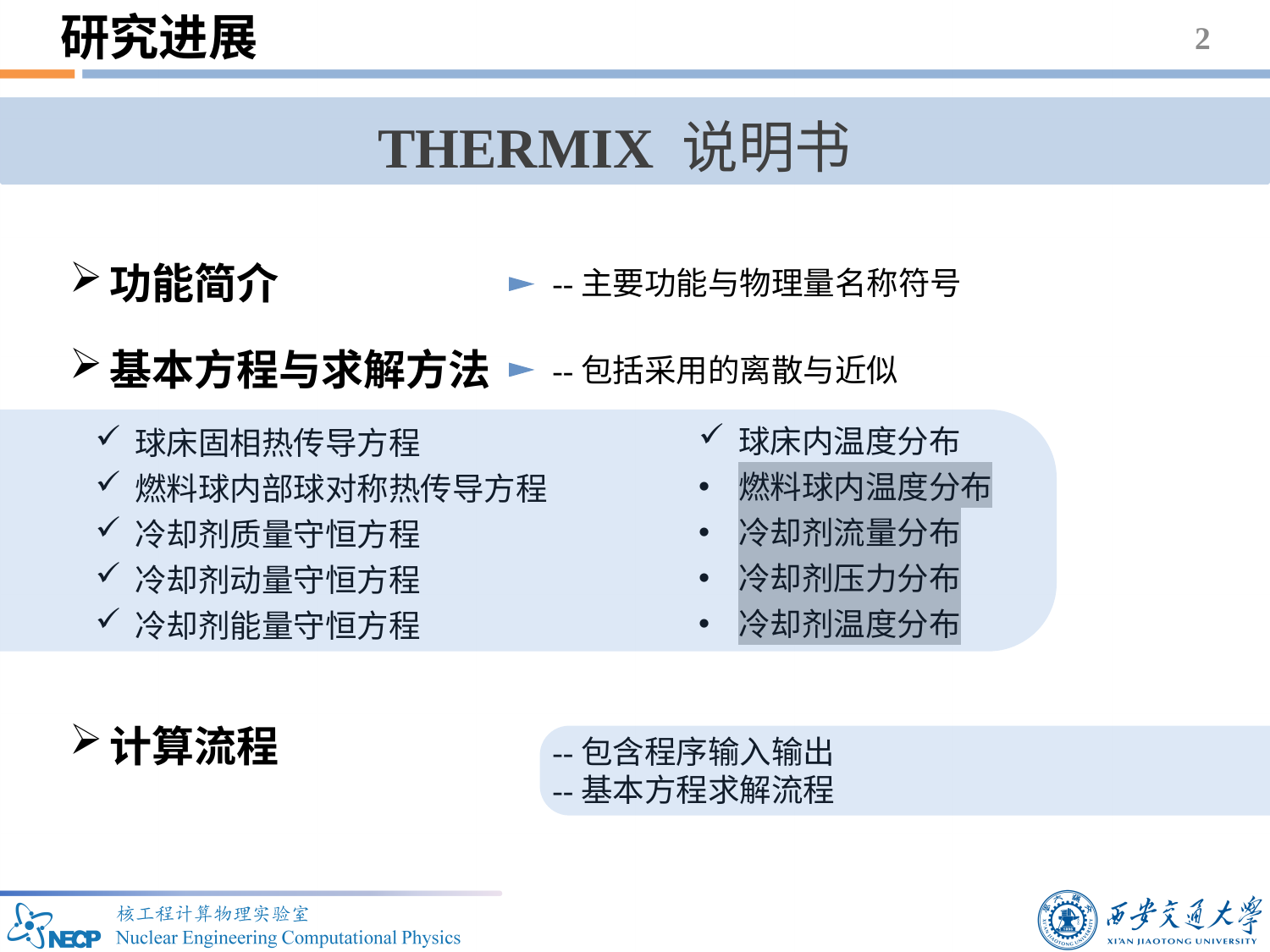

研究进展

2

THERMIX 说明书
功能简介
--主要功能与物理量名称符号

基本方程与求解方法
--包括采用的离散与近似

球床内温度分布
燃料球内温度分布
冷却剂流量分布
冷却剂压力分布
冷却剂温度分布

球床固相热传导方程
燃料球内部球对称热传导方程
冷却剂质量守恒方程
冷却剂动量守恒方程
冷却剂能量守恒方程

计算流程
--包含程序输入输出
--基本方程求解流程